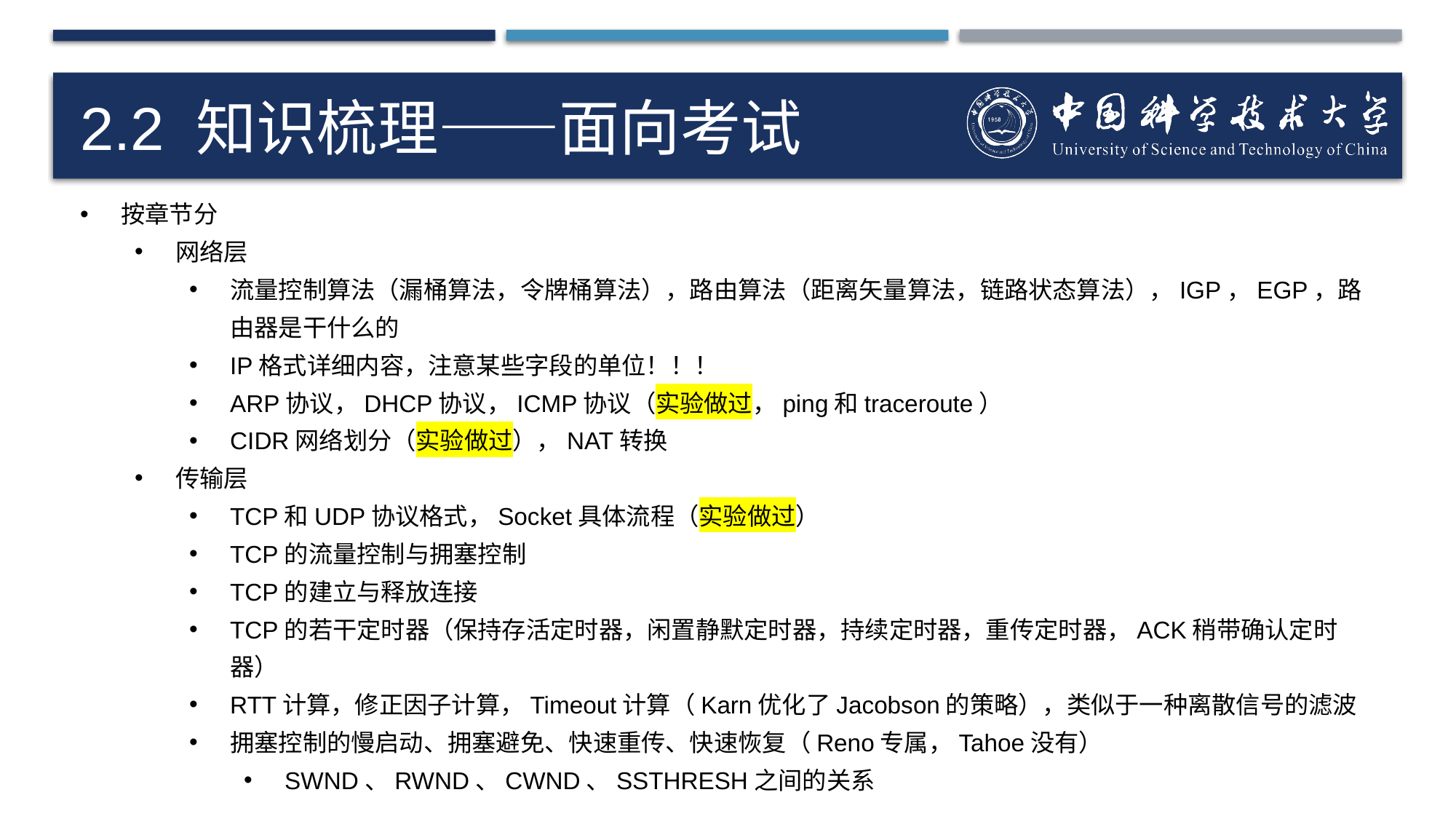

# 2.2 知识梳理——面向考试
按章节分
网络层
流量控制算法（漏桶算法，令牌桶算法），路由算法（距离矢量算法，链路状态算法），IGP，EGP，路由器是干什么的
IP格式详细内容，注意某些字段的单位！！！
ARP协议，DHCP协议，ICMP协议（实验做过，ping和traceroute）
CIDR网络划分（实验做过），NAT转换
传输层
TCP和UDP协议格式，Socket具体流程（实验做过）
TCP的流量控制与拥塞控制
TCP的建立与释放连接
TCP的若干定时器（保持存活定时器，闲置静默定时器，持续定时器，重传定时器，ACK稍带确认定时器）
RTT计算，修正因子计算，Timeout计算（Karn优化了Jacobson的策略），类似于一种离散信号的滤波
拥塞控制的慢启动、拥塞避免、快速重传、快速恢复（Reno专属，Tahoe没有）
SWND、RWND、CWND、SSTHRESH之间的关系